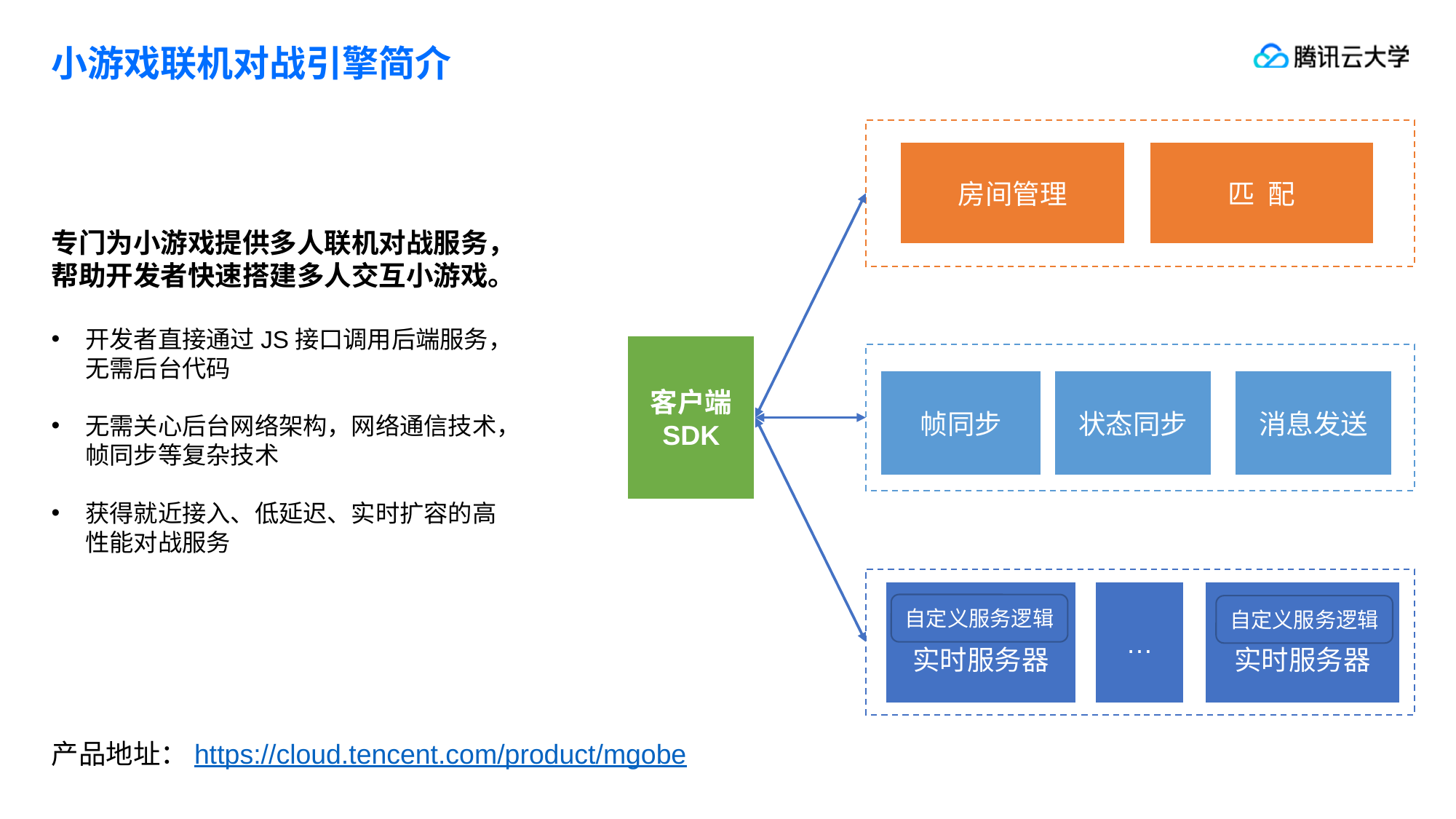

# 小游戏联机对战引擎简介

房间管理
匹  配
专门为小游戏提供多人联机对战服务，帮助开发者快速搭建多人交互小游戏。

开发者直接通过JS接口调用后端服务，无需后台代码

无需关心后台网络架构，网络通信技术，帧同步等复杂技术

获得就近接入、低延迟、实时扩容的高性能对战服务

客户端
SDK

帧同步
状态同步
消息发送

实时服务器
…

实时服务器
自定义服务逻辑
自定义服务逻辑

产品地址：https://cloud.tencent.com/product/mgobe